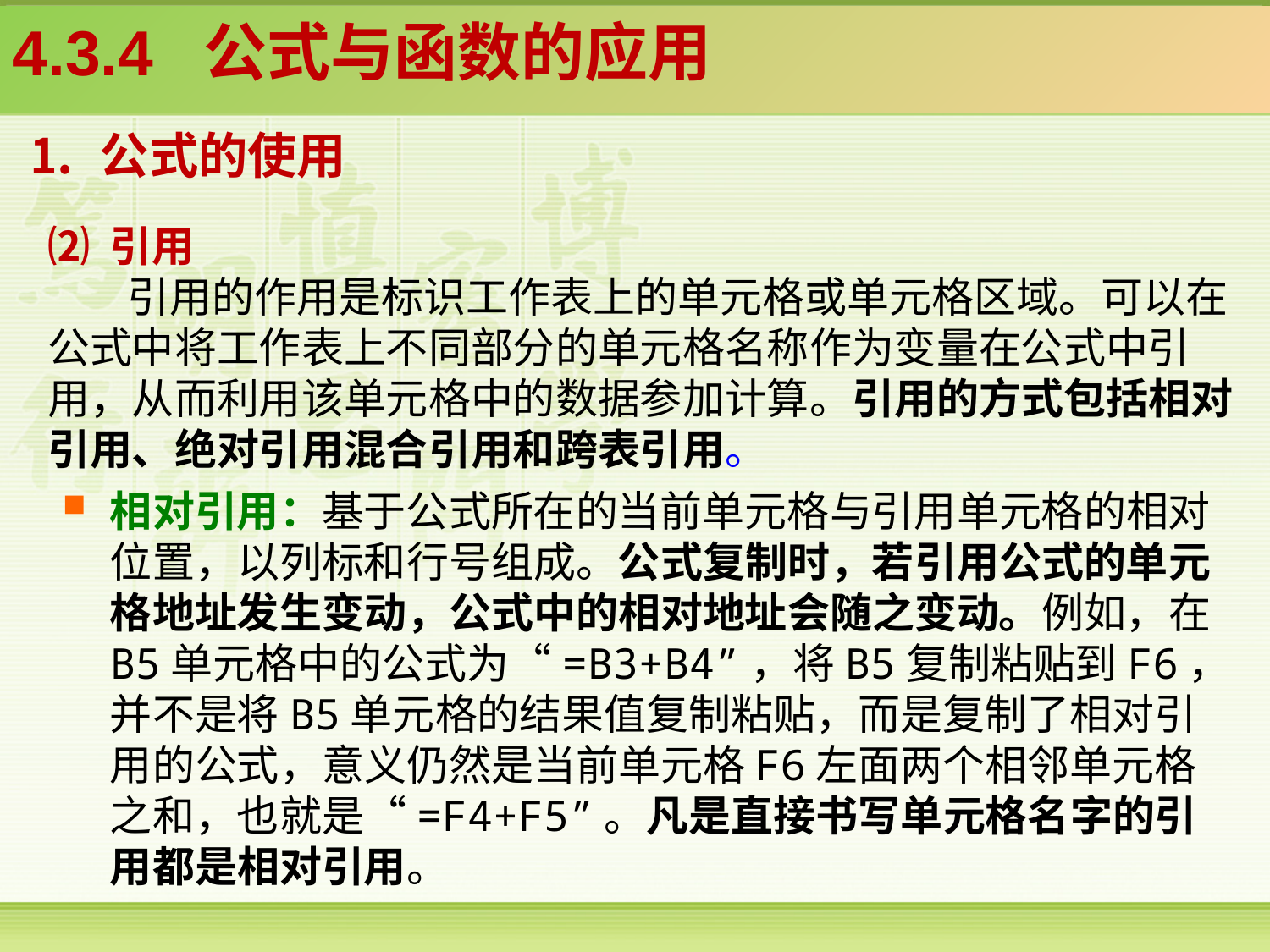

4.3.4  公式与函数的应用
⒈ 公式的使用
⑵ 引用
引用的作用是标识工作表上的单元格或单元格区域。可以在公式中将工作表上不同部分的单元格名称作为变量在公式中引用，从而利用该单元格中的数据参加计算。引用的方式包括相对引用、绝对引用混合引用和跨表引用。
相对引用：基于公式所在的当前单元格与引用单元格的相对位置，以列标和行号组成。公式复制时，若引用公式的单元格地址发生变动，公式中的相对地址会随之变动。例如，在B5单元格中的公式为“=B3+B4”，将B5复制粘贴到F6，并不是将B5单元格的结果值复制粘贴，而是复制了相对引用的公式，意义仍然是当前单元格F6左面两个相邻单元格之和，也就是“=F4+F5”。凡是直接书写单元格名字的引用都是相对引用。

69